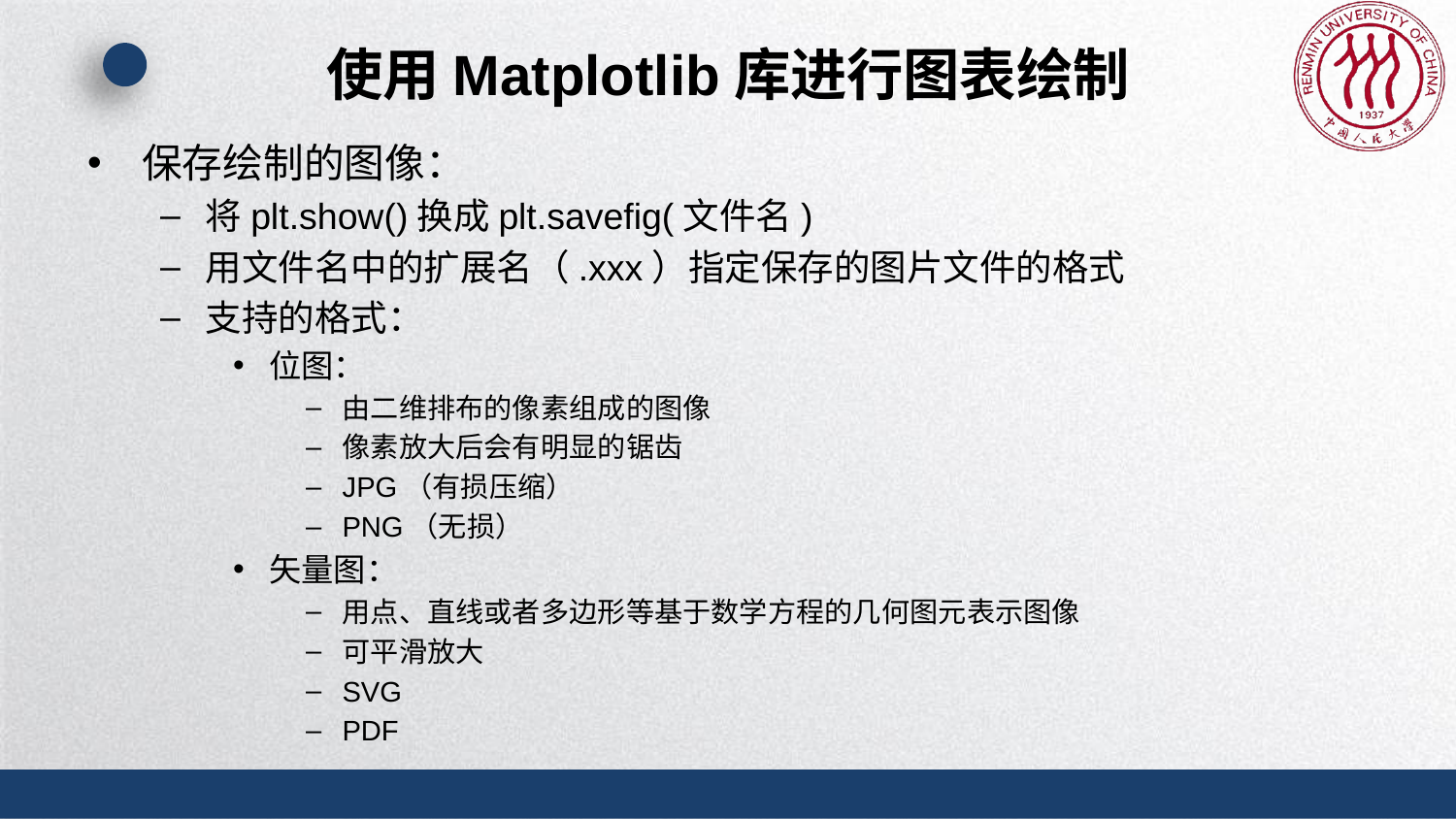

# 使用Matplotlib库进行图表绘制
保存绘制的图像：
将plt.show()换成plt.savefig(文件名)
用文件名中的扩展名（.xxx）指定保存的图片文件的格式
支持的格式：
位图：
由二维排布的像素组成的图像
像素放大后会有明显的锯齿
JPG（有损压缩）
PNG（无损）
矢量图：
用点、直线或者多边形等基于数学方程的几何图元表示图像
可平滑放大
SVG
PDF